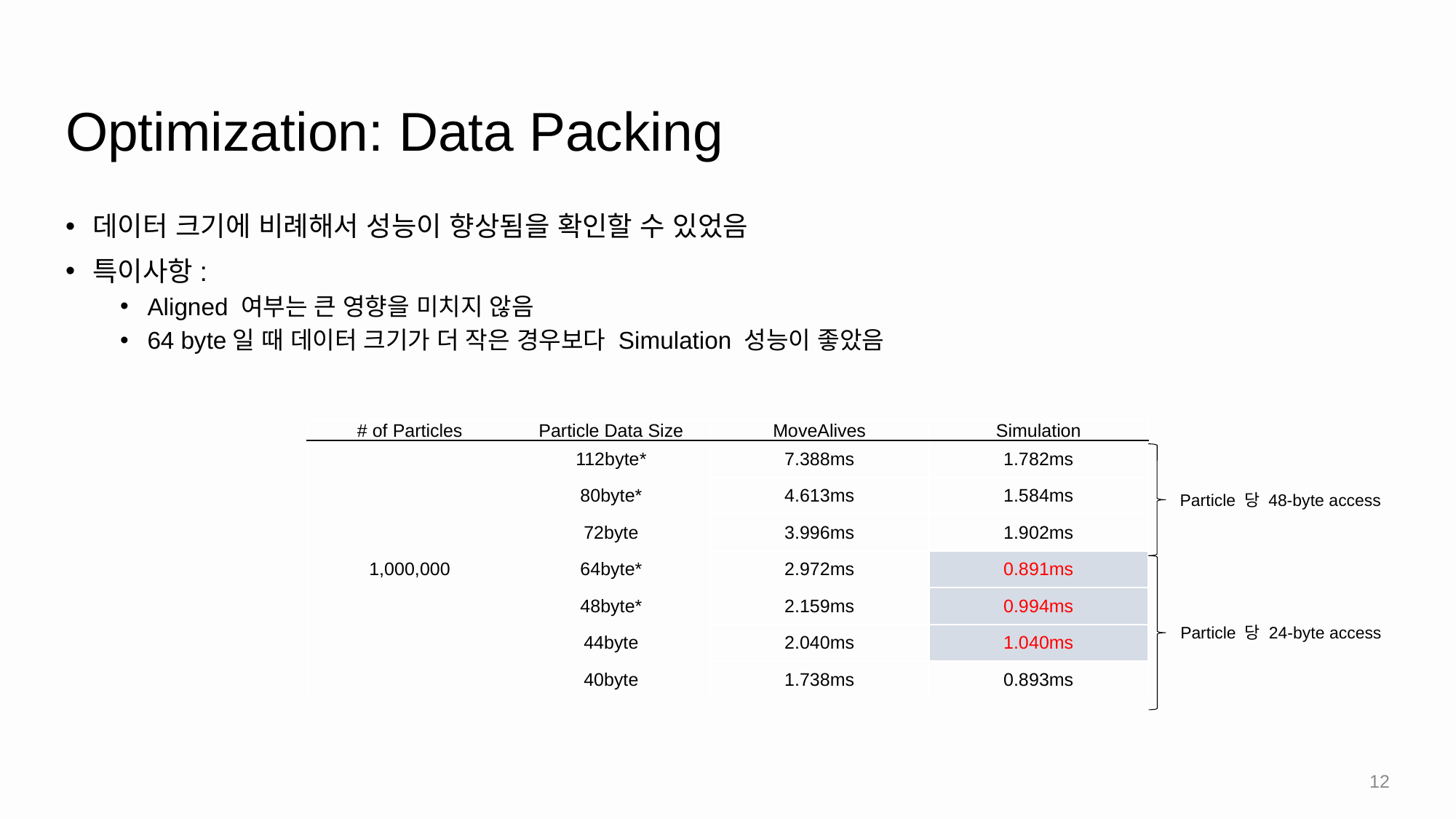

# Optimization: Data Packing
데이터 크기에 비례해서 성능이 향상됨을 확인할 수 있었음
특이사항:
Aligned 여부는 큰 영향을 미치지 않음
64 byte일 때 데이터 크기가 더 작은 경우보다 Simulation 성능이 좋았음
| # of Particles | Particle Data Size | MoveAlives | Simulation |
| --- | --- | --- | --- |
| 1,000,000 | 112byte\* | 7.388ms | 1.782ms |
|  | 80byte\* | 4.613ms | 1.584ms |
|  | 72byte | 3.996ms | 1.902ms |
|  | 64byte\* | 2.972ms | 0.891ms |
|  | 48byte\* | 2.159ms | 0.994ms |
|  | 44byte | 2.040ms | 1.040ms |
|  | 40byte | 1.738ms | 0.893ms |

Particle 당 48-byte access

Particle 당 24-byte access
12